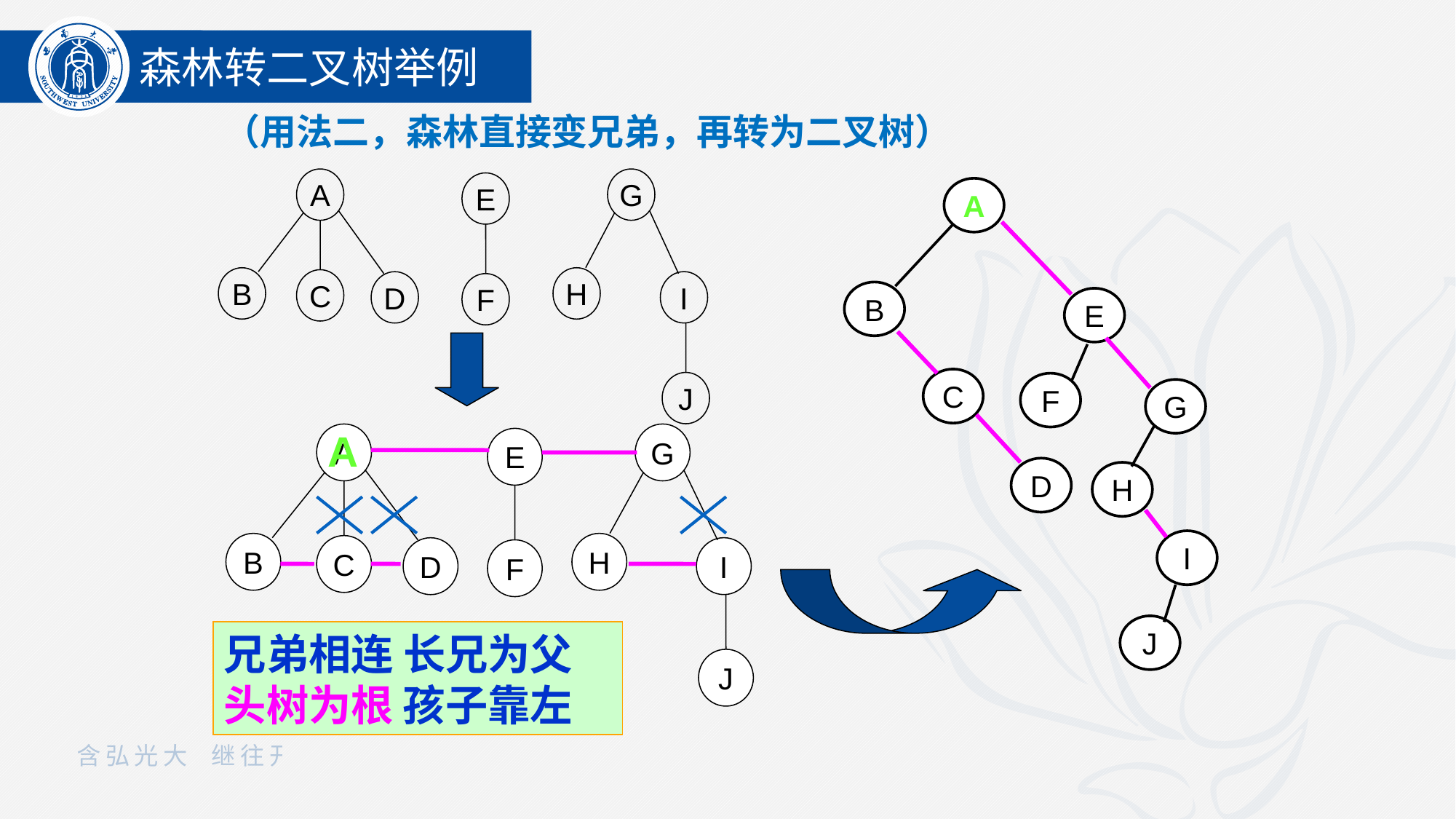

森林转二叉树举例
（用法二，森林直接变兄弟，再转为二叉树）
A

B
C
D
G

H
I

J
E

F
A

B
E

C
F
G

D
H

I

J

A
A

B
C
D
G

H
I

J
E

F

兄弟相连 长兄为父
头树为根 孩子靠左